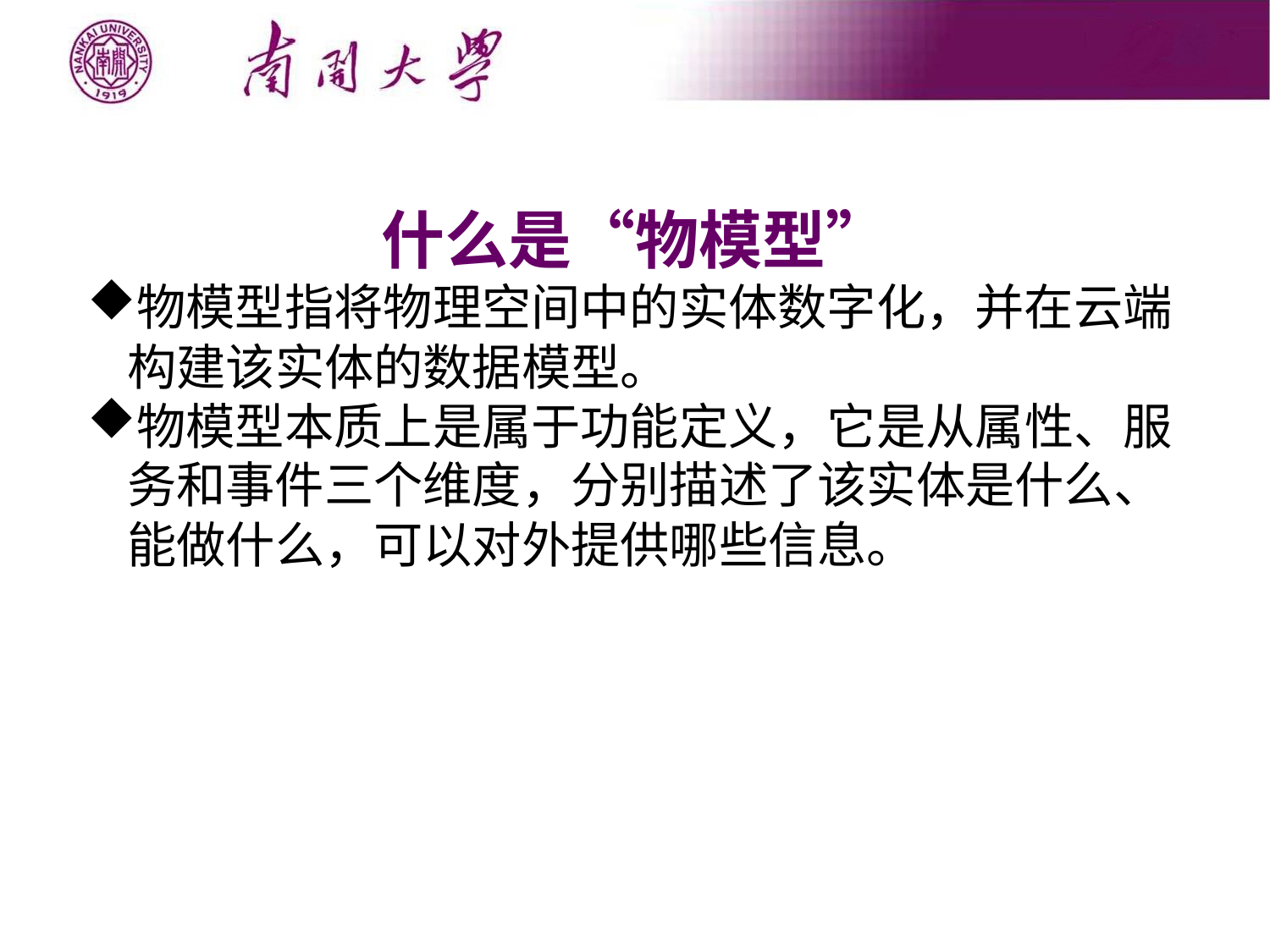

什么是“物模型”
物模型指将物理空间中的实体数字化，并在云端构建该实体的数据模型。
物模型本质上是属于功能定义，它是从属性、服务和事件三个维度，分别描述了该实体是什么、能做什么，可以对外提供哪些信息。